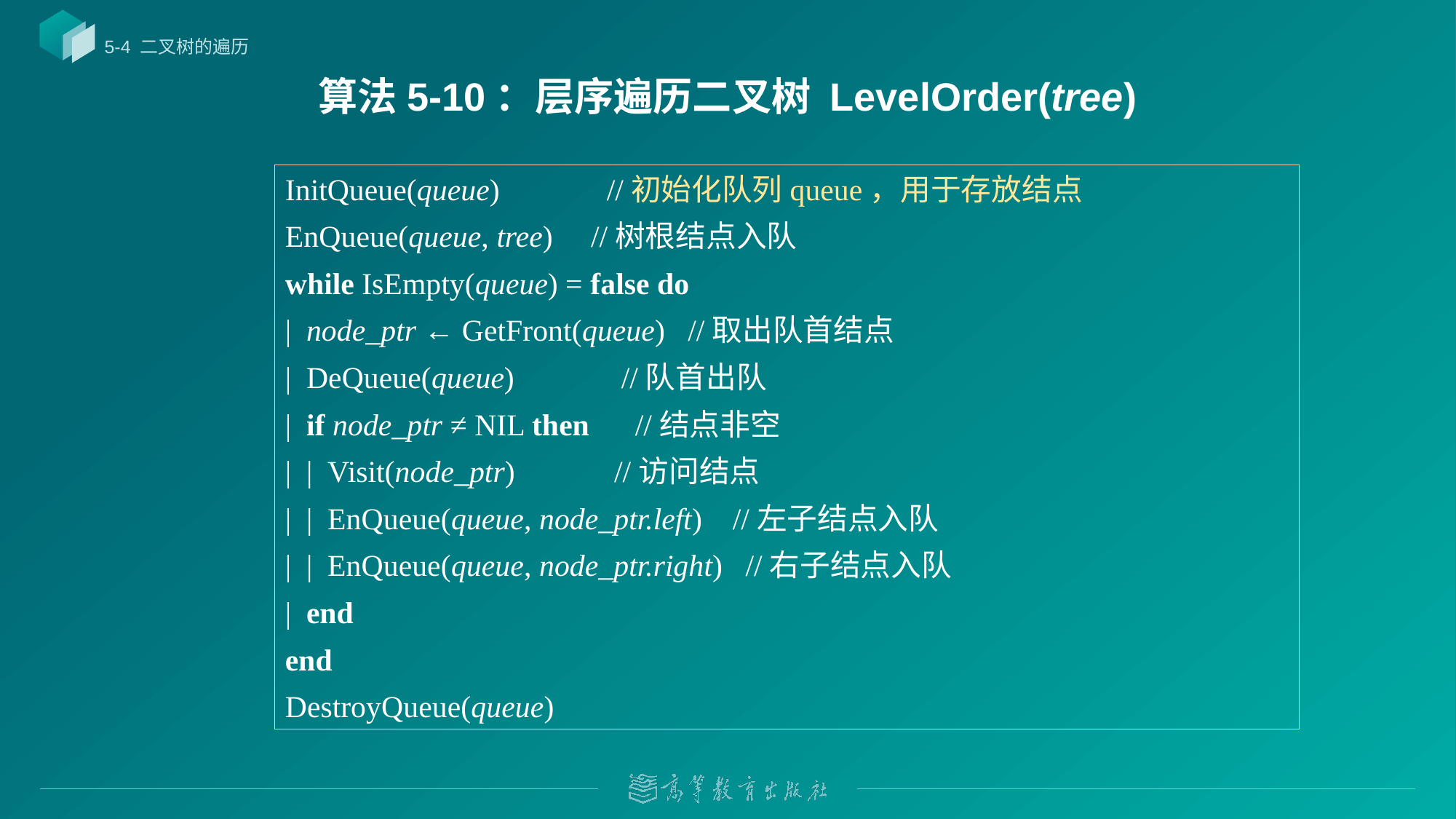

5-4 二叉树的遍历
# 算法5-10：层序遍历二叉树 LevelOrder(tree)
InitQueue(queue)              //初始化队列queue，用于存放结点
EnQueue(queue, tree)     //树根结点入队
while IsEmpty(queue) = false do
|  node_ptr ← GetFront(queue)   //取出队首结点
|  DeQueue(queue)              //队首出队
|  if node_ptr ≠ NIL then      //结点非空
|  |  Visit(node_ptr)             //访问结点
|  |  EnQueue(queue, node_ptr.left)    //左子结点入队
|  |  EnQueue(queue, node_ptr.right)   //右子结点入队
|  end
end
DestroyQueue(queue)